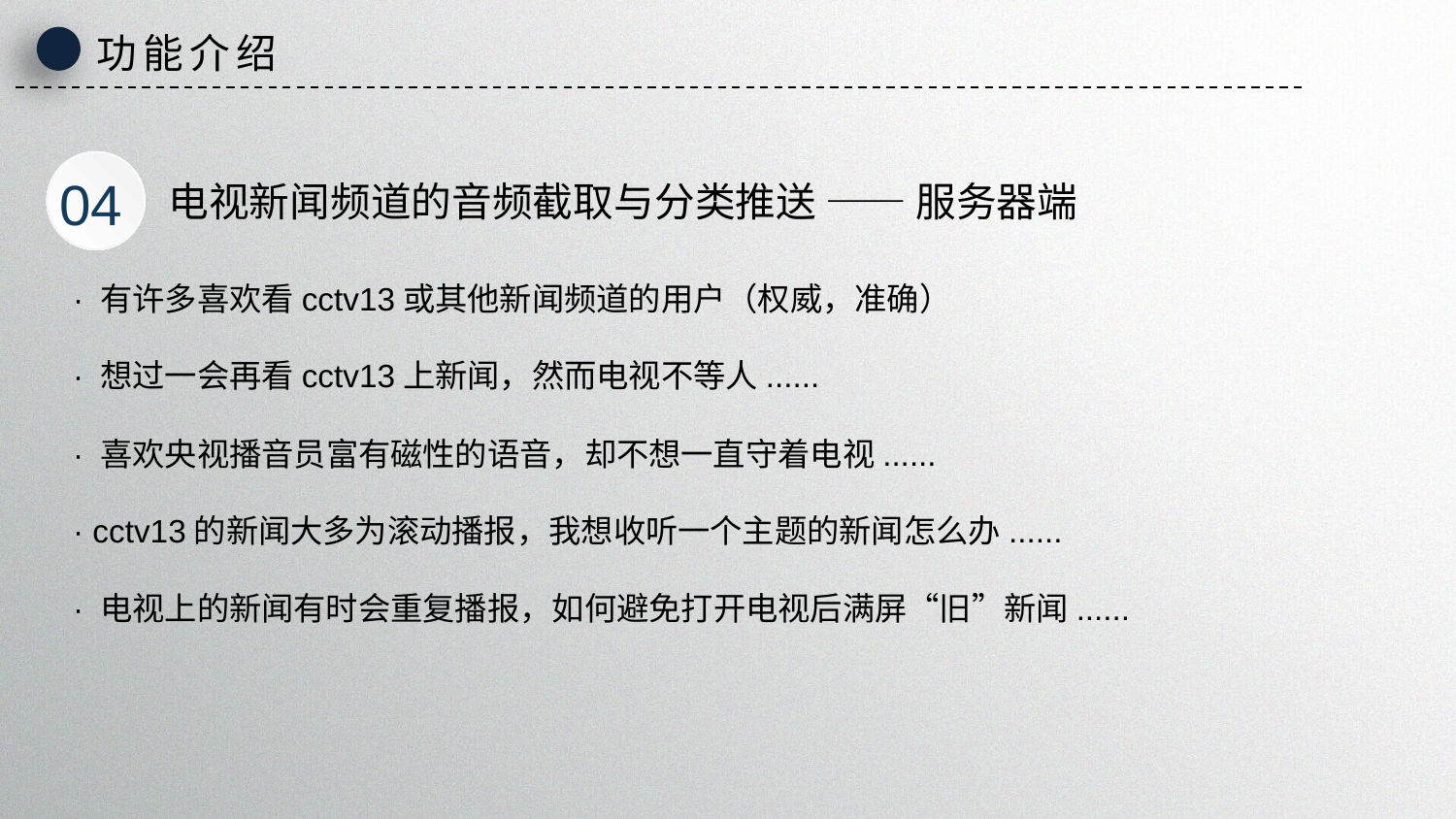

功能介绍

04
电视新闻频道的音频截取与分类推送 —— 服务器端
· 有许多喜欢看cctv13或其他新闻频道的用户（权威，准确）
· 想过一会再看cctv13上新闻，然而电视不等人......
· 喜欢央视播音员富有磁性的语音，却不想一直守着电视......
· cctv13的新闻大多为滚动播报，我想收听一个主题的新闻怎么办......
· 电视上的新闻有时会重复播报，如何避免打开电视后满屏“旧”新闻......